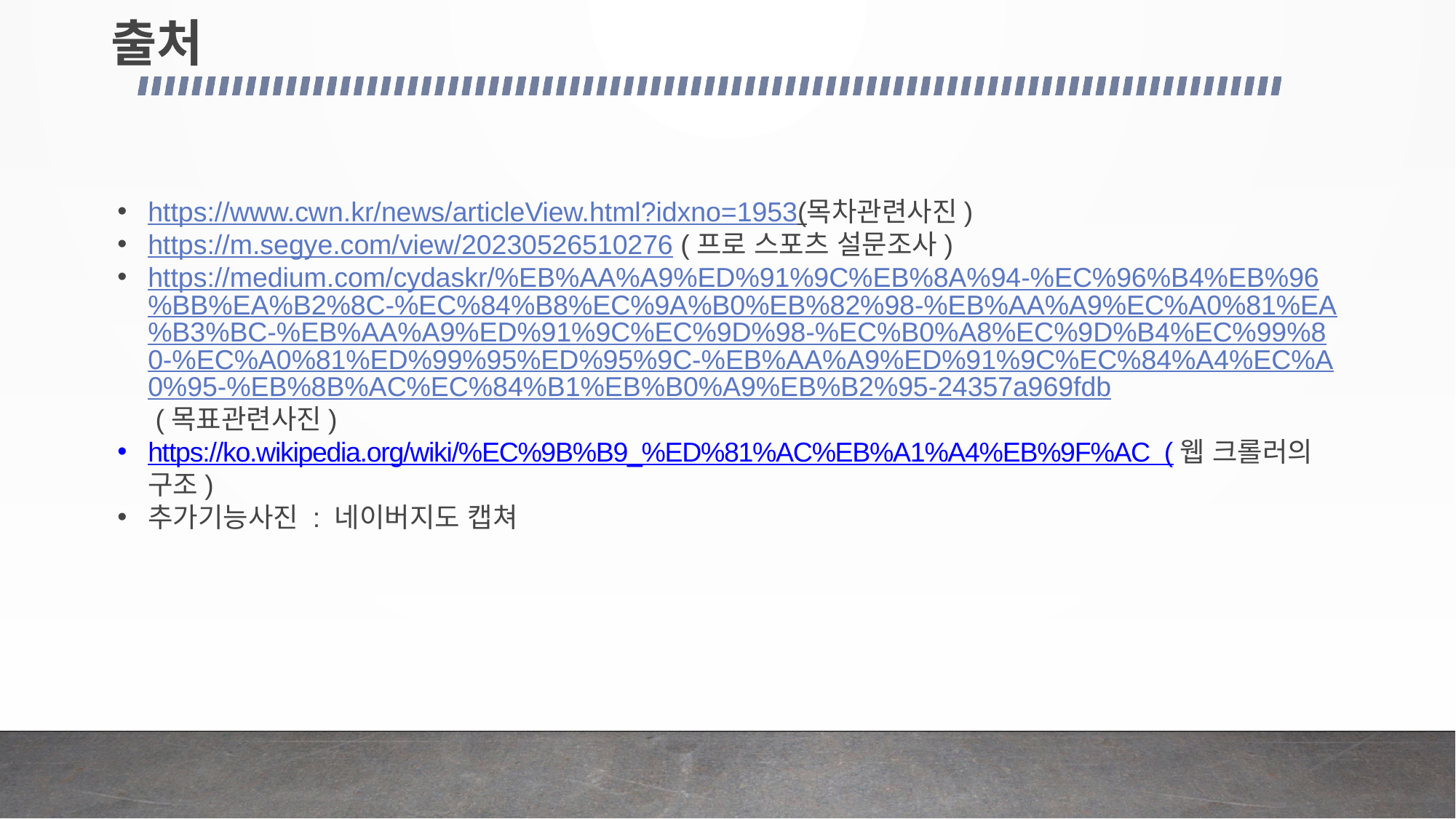

# 출처

https://www.cwn.kr/news/articleView.html?idxno=1953(목차관련사진)
https://m.segye.com/view/20230526510276 (프로 스포츠 설문조사)
https://medium.com/cydaskr/%EB%AA%A9%ED%91%9C%EB%8A%94-%EC%96%B4%EB%96%BB%EA%B2%8C-%EC%84%B8%EC%9A%B0%EB%82%98-%EB%AA%A9%EC%A0%81%EA%B3%BC-%EB%AA%A9%ED%91%9C%EC%9D%98-%EC%B0%A8%EC%9D%B4%EC%99%80-%EC%A0%81%ED%99%95%ED%95%9C-%EB%AA%A9%ED%91%9C%EC%84%A4%EC%A0%95-%EB%8B%AC%EC%84%B1%EB%B0%A9%EB%B2%95-24357a969fdb (목표관련사진)
https://ko.wikipedia.org/wiki/%EC%9B%B9_%ED%81%AC%EB%A1%A4%EB%9F%AC  (웹 크롤러의 구조)
추가기능사진 : 네이버지도 캡쳐